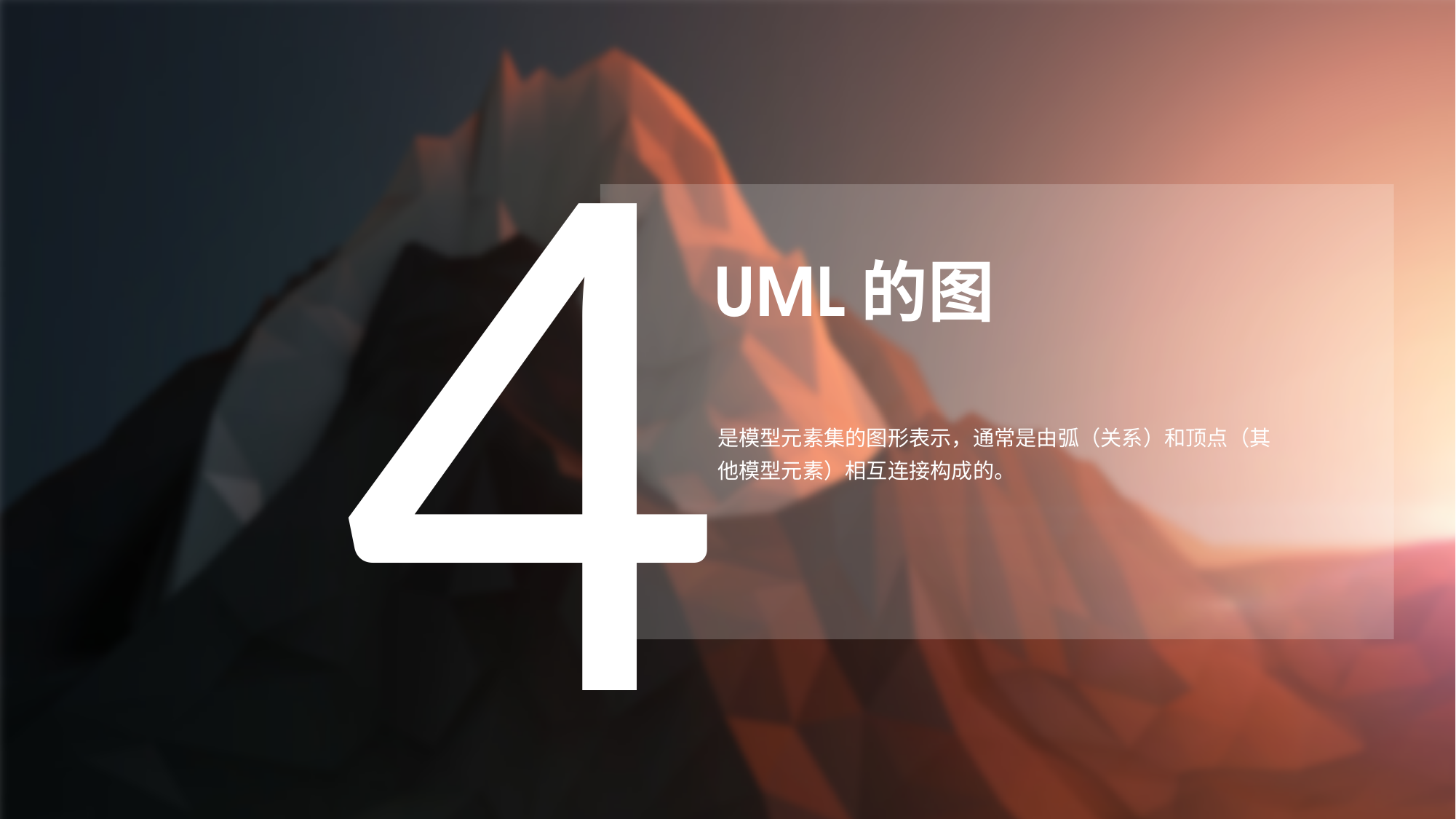

4

UML的图
是模型元素集的图形表示，通常是由弧（关系）和顶点（其他模型元素）相互连接构成的。